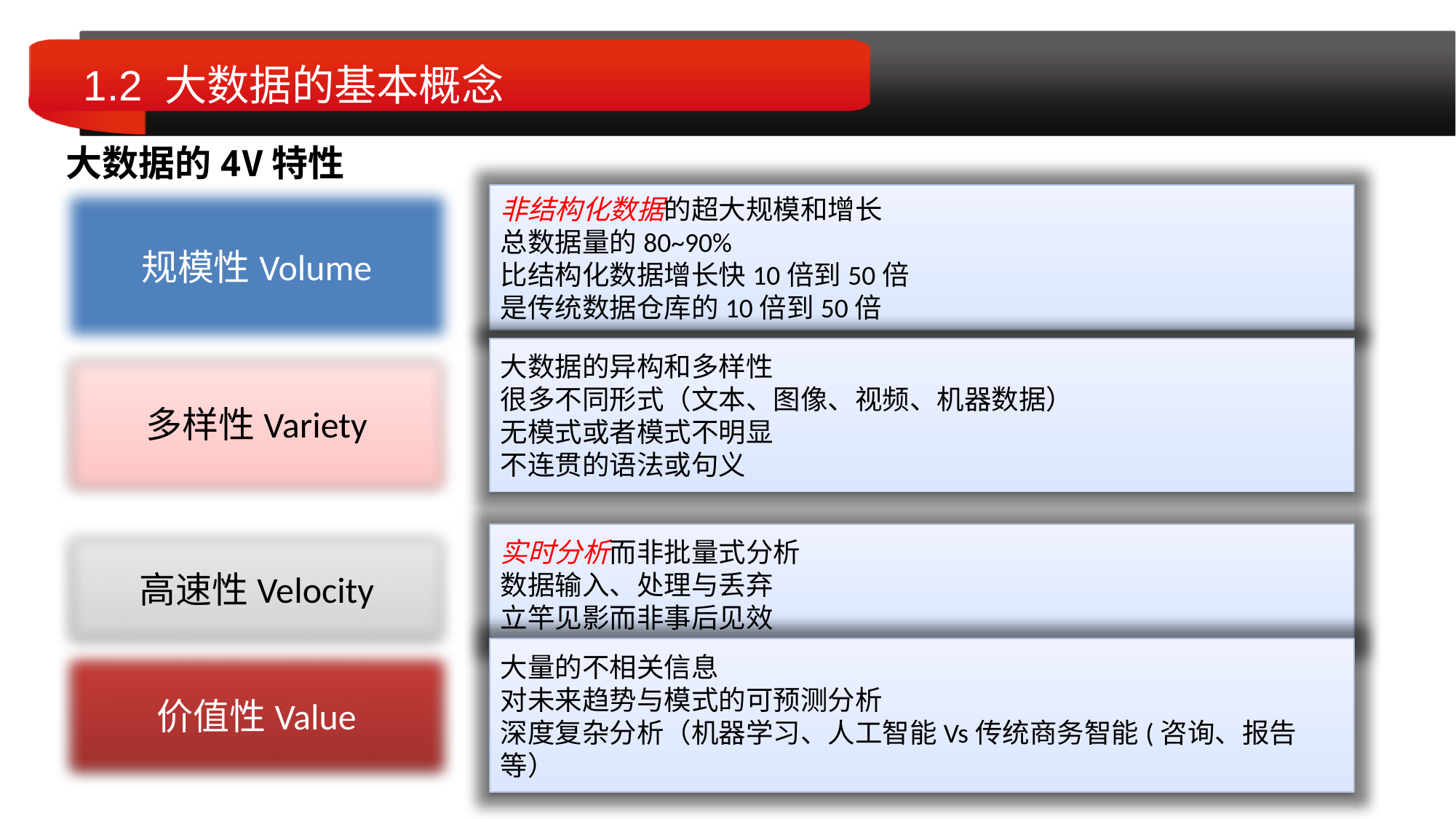

# 1.2 大数据的基本概念
大数据的4V特性
规模性Volume
非结构化数据的超大规模和增长
总数据量的80~90%
比结构化数据增长快10倍到50倍
是传统数据仓库的10倍到50倍

大数据的异构和多样性
很多不同形式（文本、图像、视频、机器数据）
无模式或者模式不明显
不连贯的语法或句义

多样性Variety
高速性Velocity

实时分析而非批量式分析
数据输入、处理与丢弃
立竿见影而非事后见效

大量的不相关信息
对未来趋势与模式的可预测分析
深度复杂分析（机器学习、人工智能Vs传统商务智能(咨询、报告等）

价值性Value